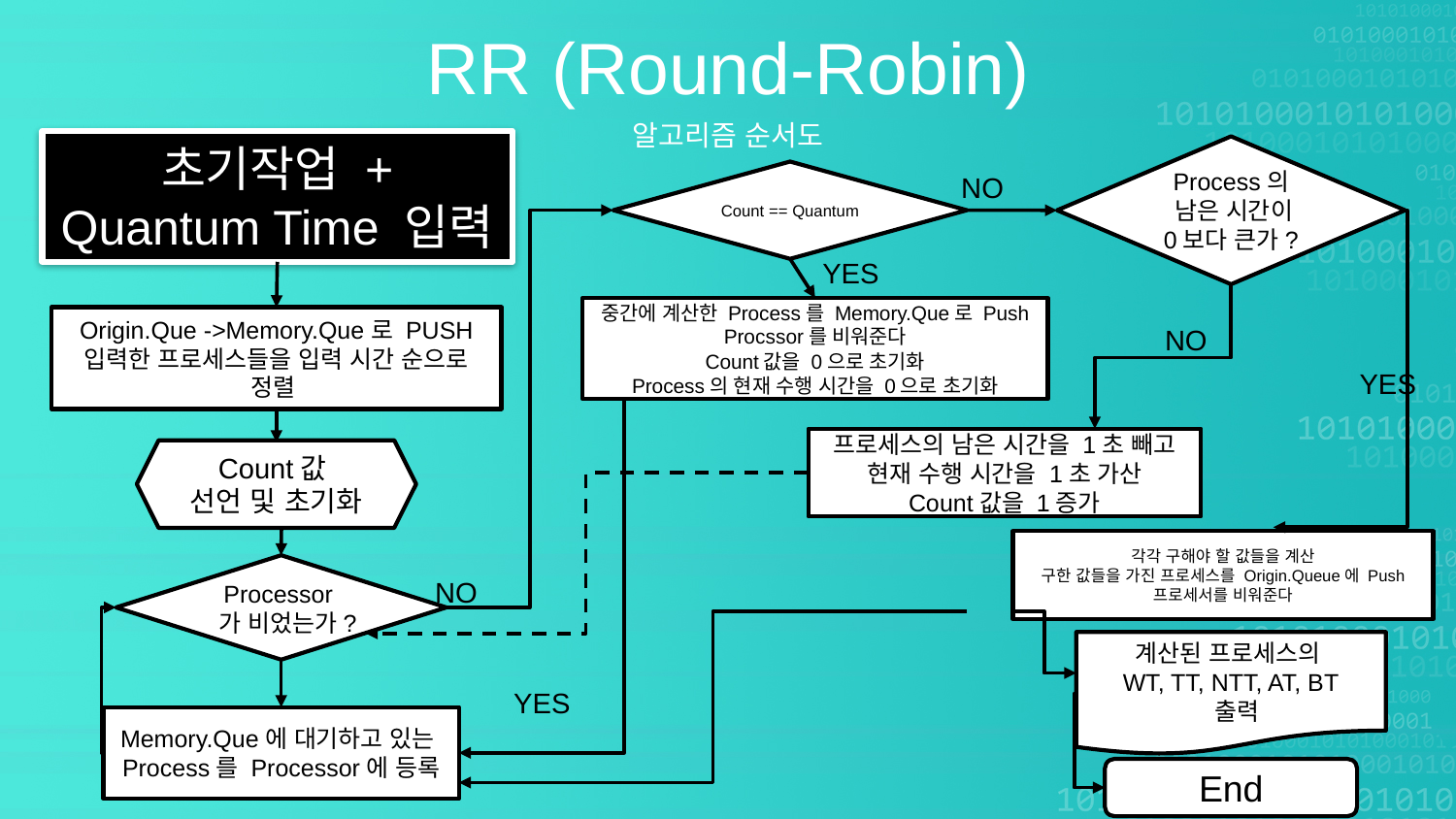

RR (Round-Robin)
알고리즘 순서도
초기작업 + Quantum Time 입력
Process의
 남은 시간이
0보다 큰가?
Count == Quantum
NO
YES
중간에 계산한 Process를 Memory.Que로 Push
Procssor를 비워준다
Count값을 0으로 초기화
Process의 현재 수행 시간을 0으로 초기화
Origin.Que ->Memory.Que로 PUSH
입력한 프로세스들을 입력 시간 순으로
정렬
NO
YES
프로세스의 남은 시간을 1초 빼고
현재 수행 시간을 1초 가산
Count값을 1증가
Count값
선언 및 초기화
각각 구해야 할 값들을 계산
구한 값들을 가진 프로세스를 Origin.Queue에 Push
프로세서를 비워준다
Processor가 비었는가?
NO
계산된 프로세스의
WT, TT, NTT, AT, BT
 출력
YES
Memory.Que에 대기하고 있는
Process를 Processor에 등록
End